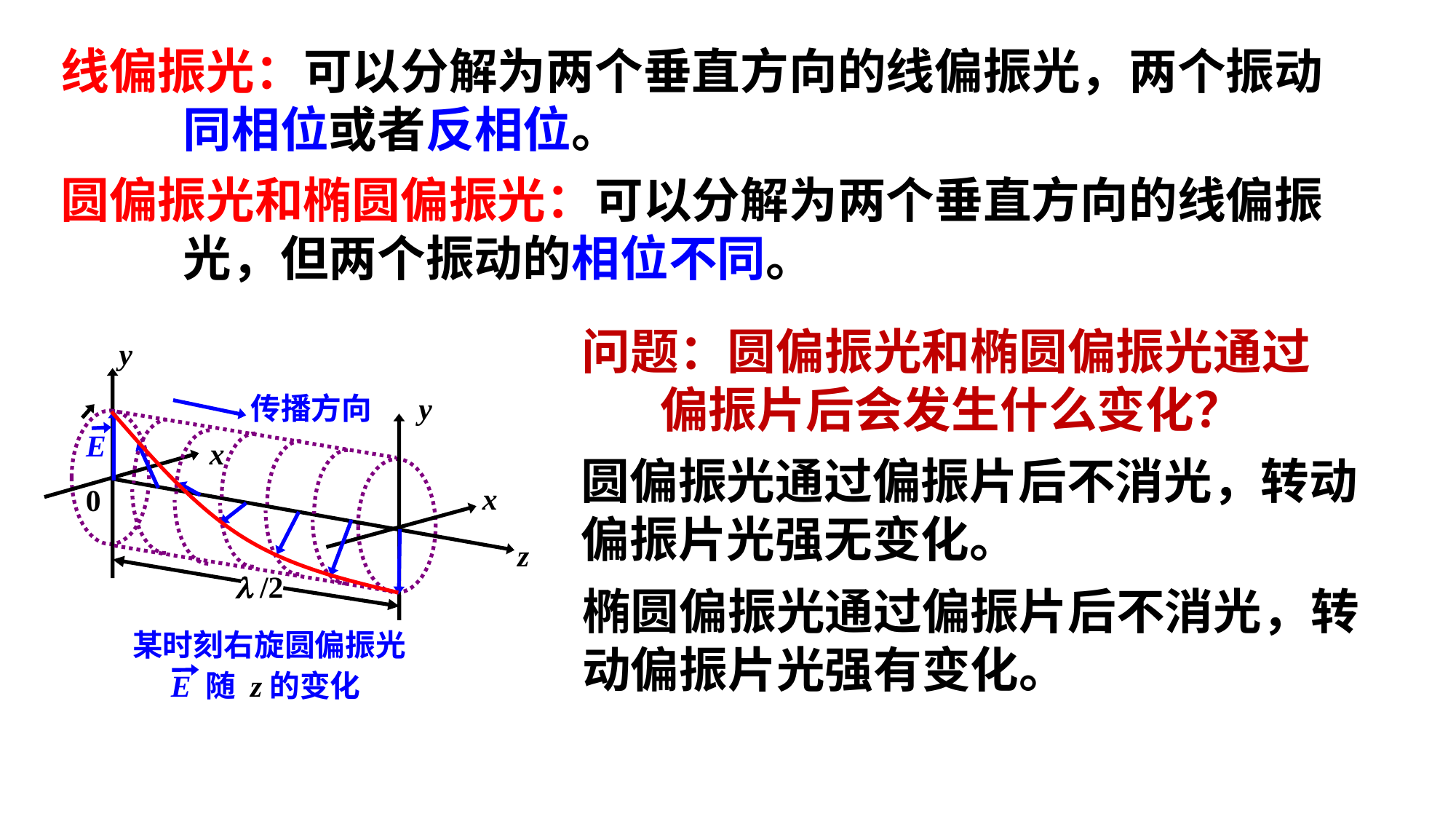

线偏振光：可以分解为两个垂直方向的线偏振光，两个振动
          同相位或者反相位。
圆偏振光和椭圆偏振光：可以分解为两个垂直方向的线偏振
          光，但两个振动的相位不同。
问题：圆偏振光和椭圆偏振光通过
      偏振片后会发生什么变化？
 y

传播方向
 y

E

x

 0

x

 z

 λ /2

某时刻右旋圆偏振光
     E 随 z的变化

圆偏振光通过偏振片后不消光，转动
偏振片光强无变化。
椭圆偏振光通过偏振片后不消光，转
动偏振片光强有变化。